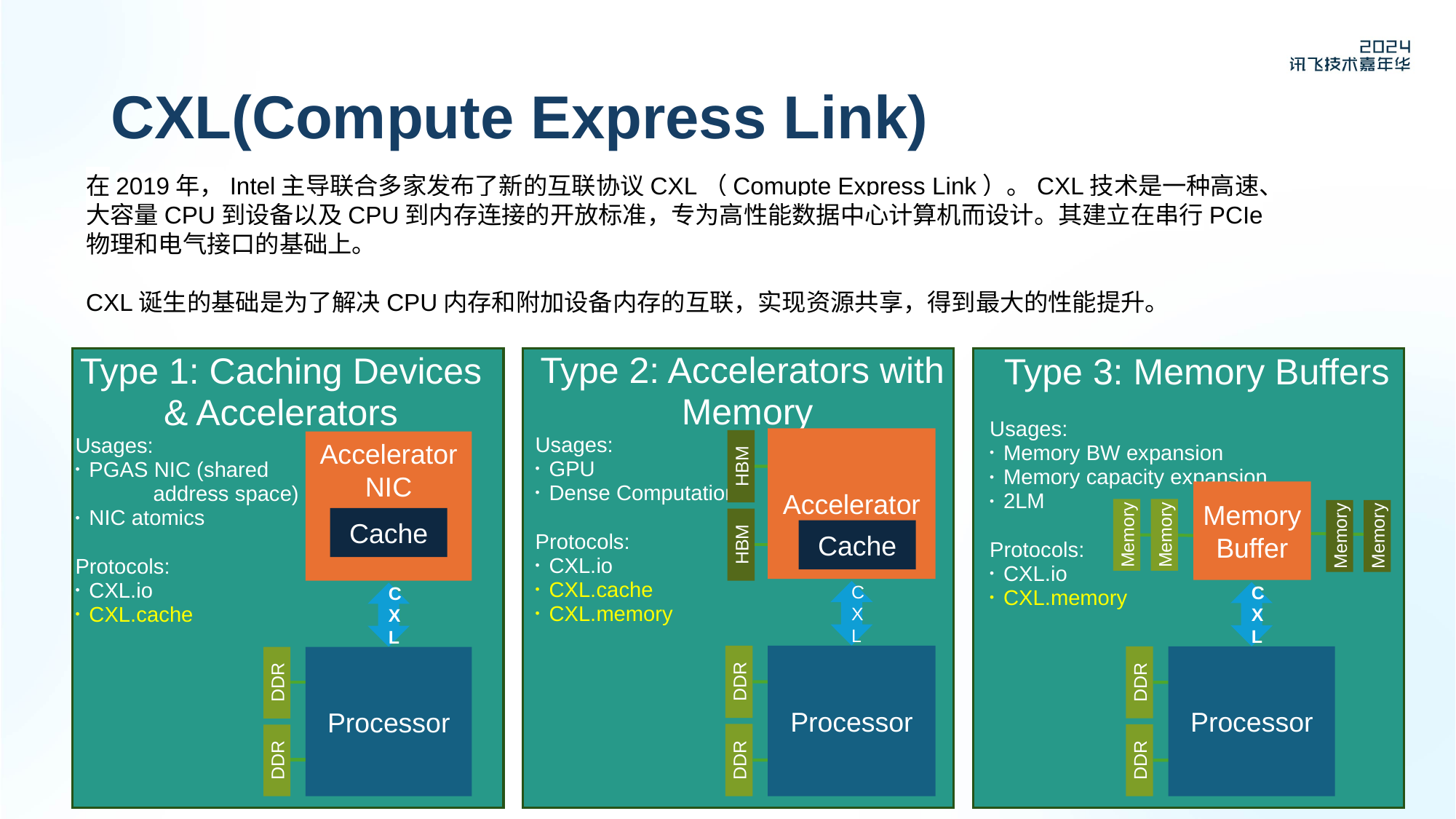

# CXL(Compute Express Link)
在2019年，Intel主导联合多家发布了新的互联协议CXL（Comupte Express Link）。CXL技术是一种高速、大容量CPU到设备以及CPU到内存连接的开放标准，专为高性能数据中心计算机而设计。其建立在串行PCIe物理和电气接口的基础上。

CXL诞生的基础是为了解决CPU内存和附加设备内存的互联，实现资源共享，得到最大的性能提升。

Type 2: Accelerators with  Memory
Usages:
GPU
Dense Computation

Protocols:
CXL.io
CXL.cache
CXL.memory

Type 1: Caching Devices & Accelerators
Usages:
PGAS NIC (shared
             address space)
NIC atomics

Protocols:
CXL.io
CXL.cache

Type 3: Memory Buffers

Usages:
Memory BW expansion
Memory capacity expansion
2LM

Protocols:
CXL.io
CXL.memory

Accelerator
HBM
Cache
HBM
CXL
Processor
DDR
DDR
Accelerator
NIC
Cache
CXL
Processor
DDR
DDR
Memory
Buffer
Memory
Memory
Memory
Memory
CXL
Processor
DDR
DDR